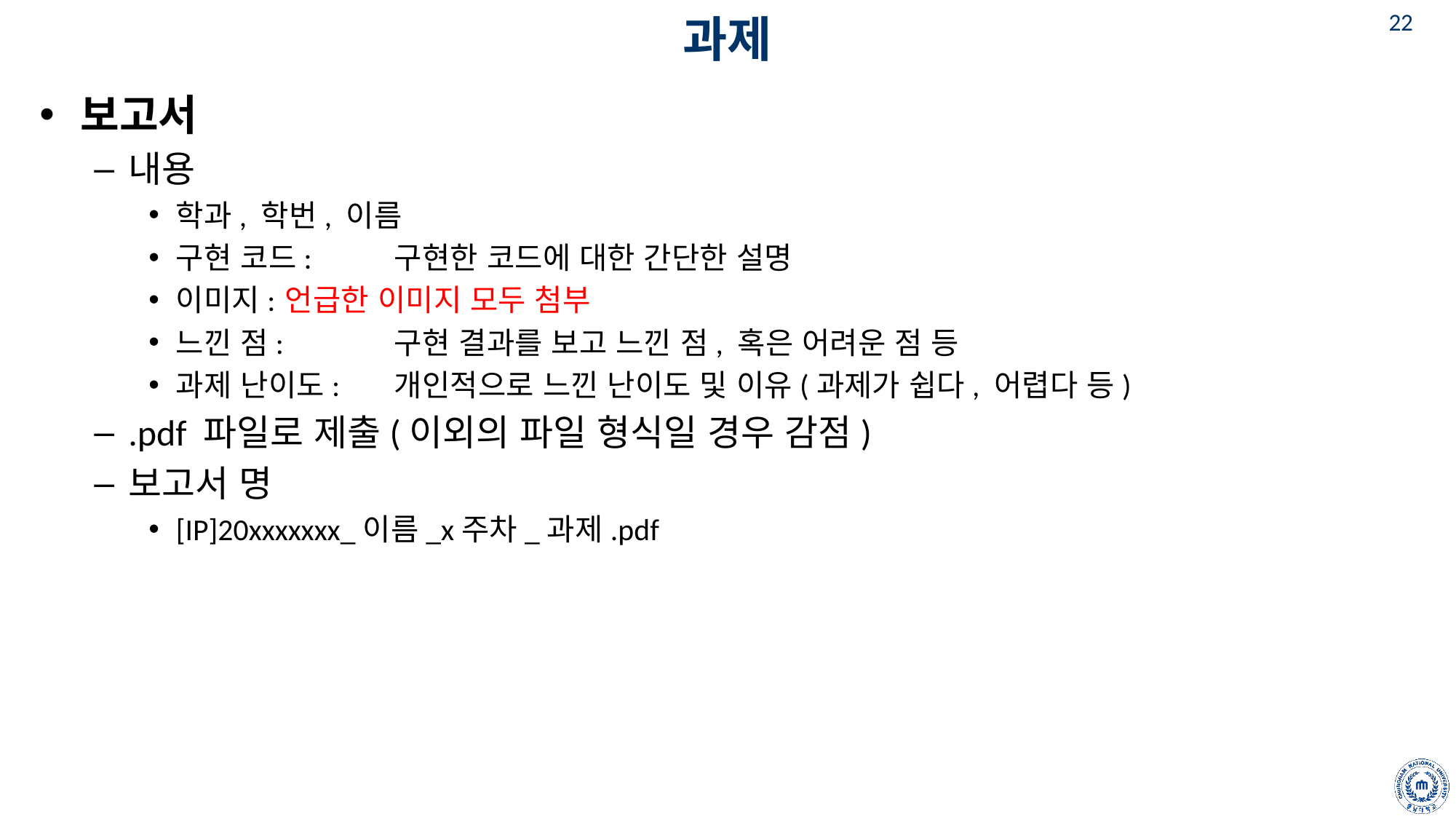

# 과제
보고서
내용
학과, 학번, 이름
구현 코드: 	구현한 코드에 대한 간단한 설명
이미지: 	언급한 이미지 모두 첨부
느낀 점: 	구현 결과를 보고 느낀 점, 혹은 어려운 점 등
과제 난이도: 	개인적으로 느낀 난이도 및 이유(과제가 쉽다, 어렵다 등)
.pdf 파일로 제출(이외의 파일 형식일 경우 감점)
보고서 명
[IP]20xxxxxxx_이름_x주차_과제.pdf